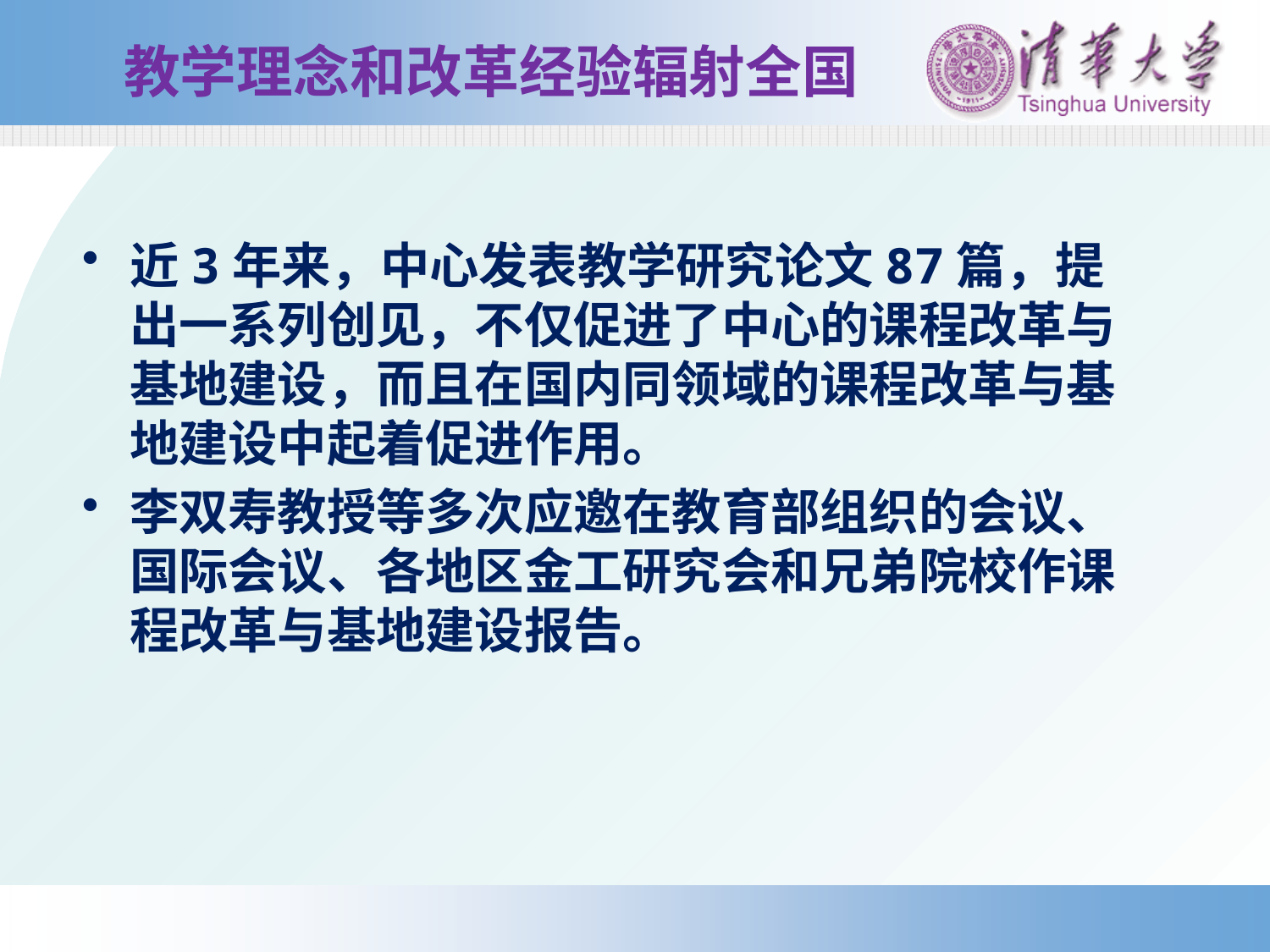

# 教学理念和改革经验辐射全国
近3年来，中心发表教学研究论文87篇，提出一系列创见，不仅促进了中心的课程改革与基地建设，而且在国内同领域的课程改革与基地建设中起着促进作用。
李双寿教授等多次应邀在教育部组织的会议、国际会议、各地区金工研究会和兄弟院校作课程改革与基地建设报告。